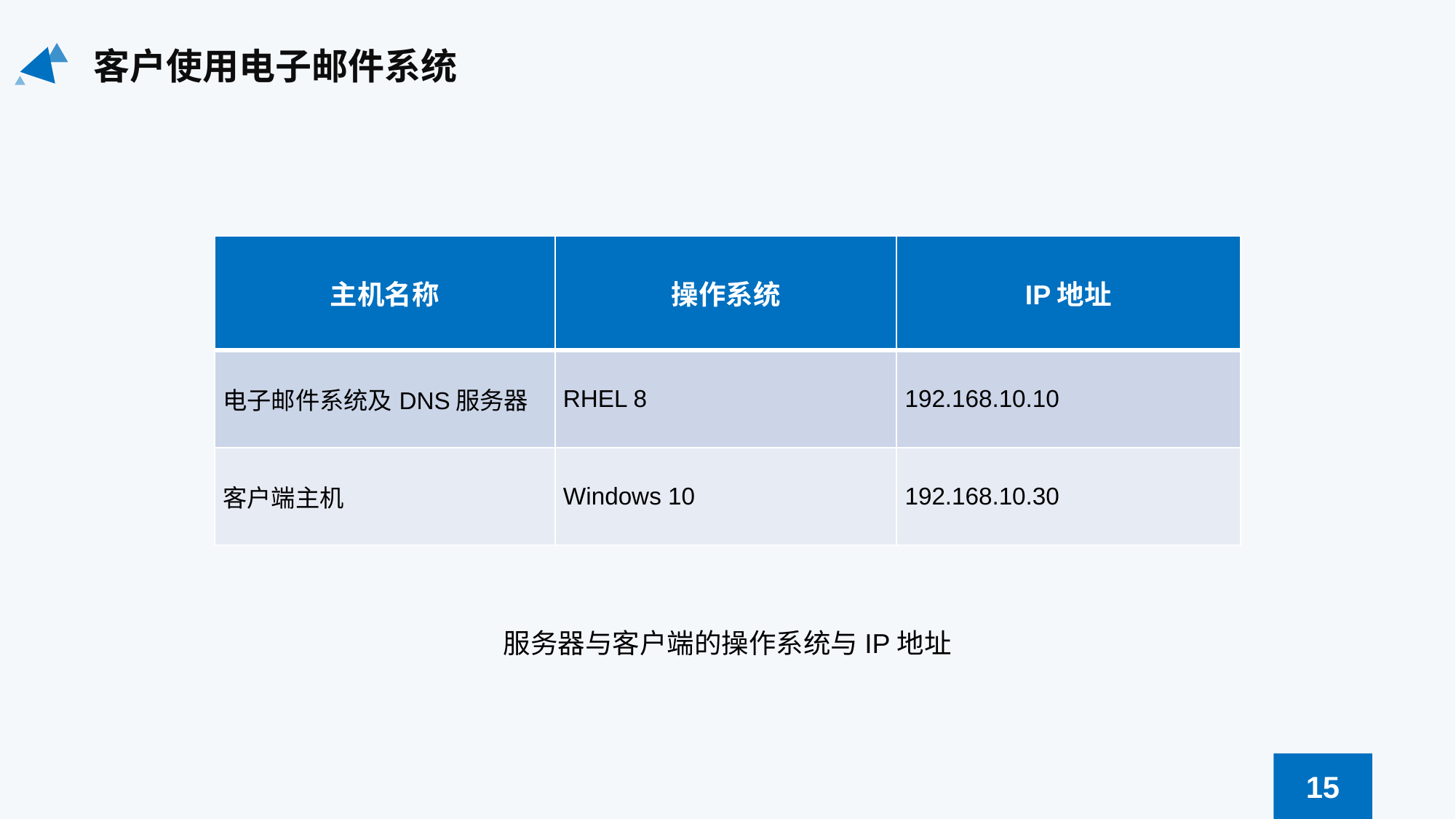

客户使用电子邮件系统

| 主机名称 | 操作系统 | IP地址 |
| --- | --- | --- |
| 电子邮件系统及DNS服务器 | RHEL 8 | 192.168.10.10 |
| 客户端主机 | Windows 10 | 192.168.10.30 |
服务器与客户端的操作系统与IP地址

15